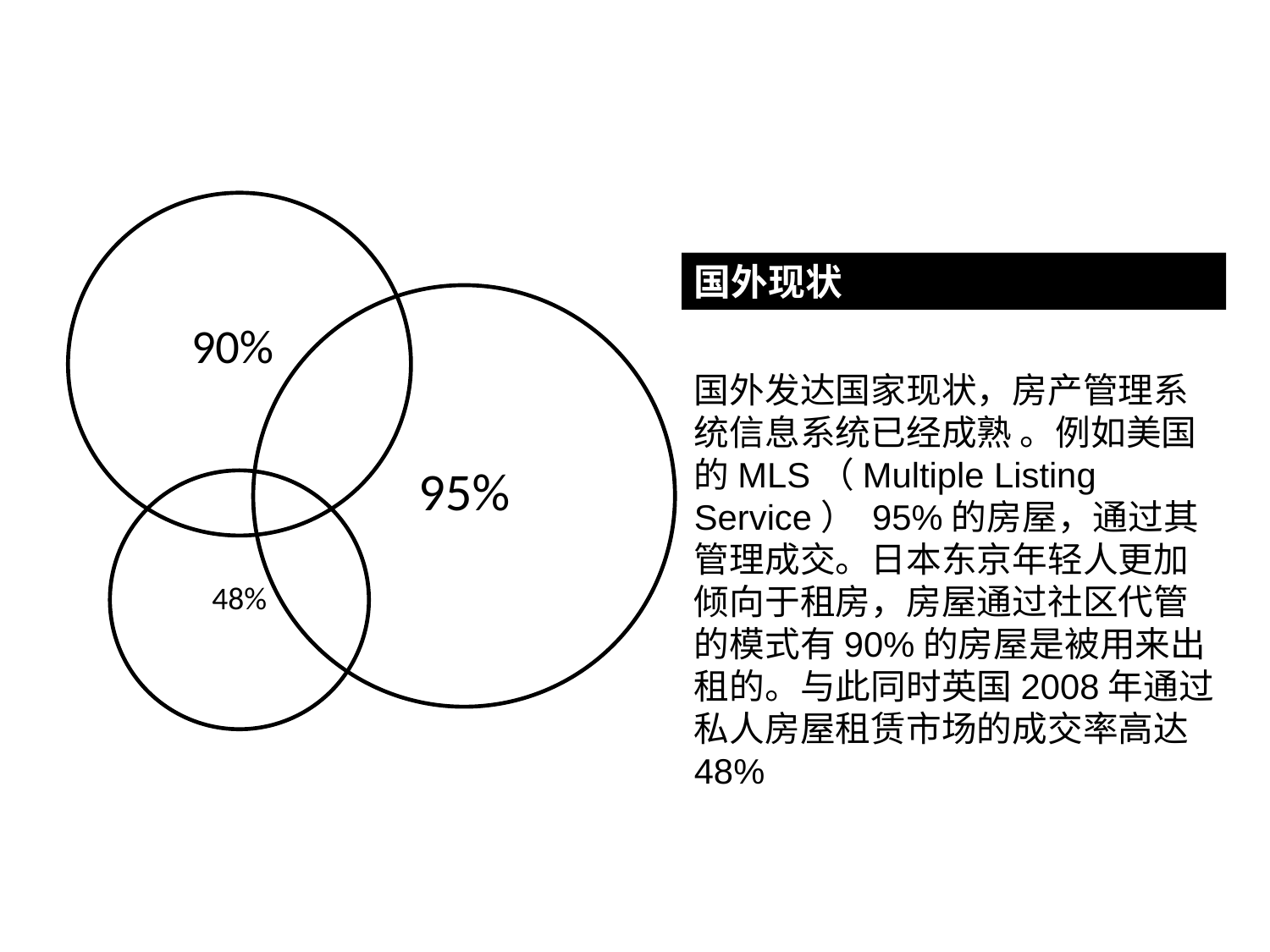

90%
国外现状

95%
国外发达国家现状，房产管理系统信息系统已经成熟 。例如美国的MLS（Multiple Listing Service） 95%的房屋，通过其管理成交。日本东京年轻人更加倾向于租房，房屋通过社区代管的模式有90%的房屋是被用来出租的。与此同时英国2008年通过私人房屋租赁市场的成交率高达48%

48%